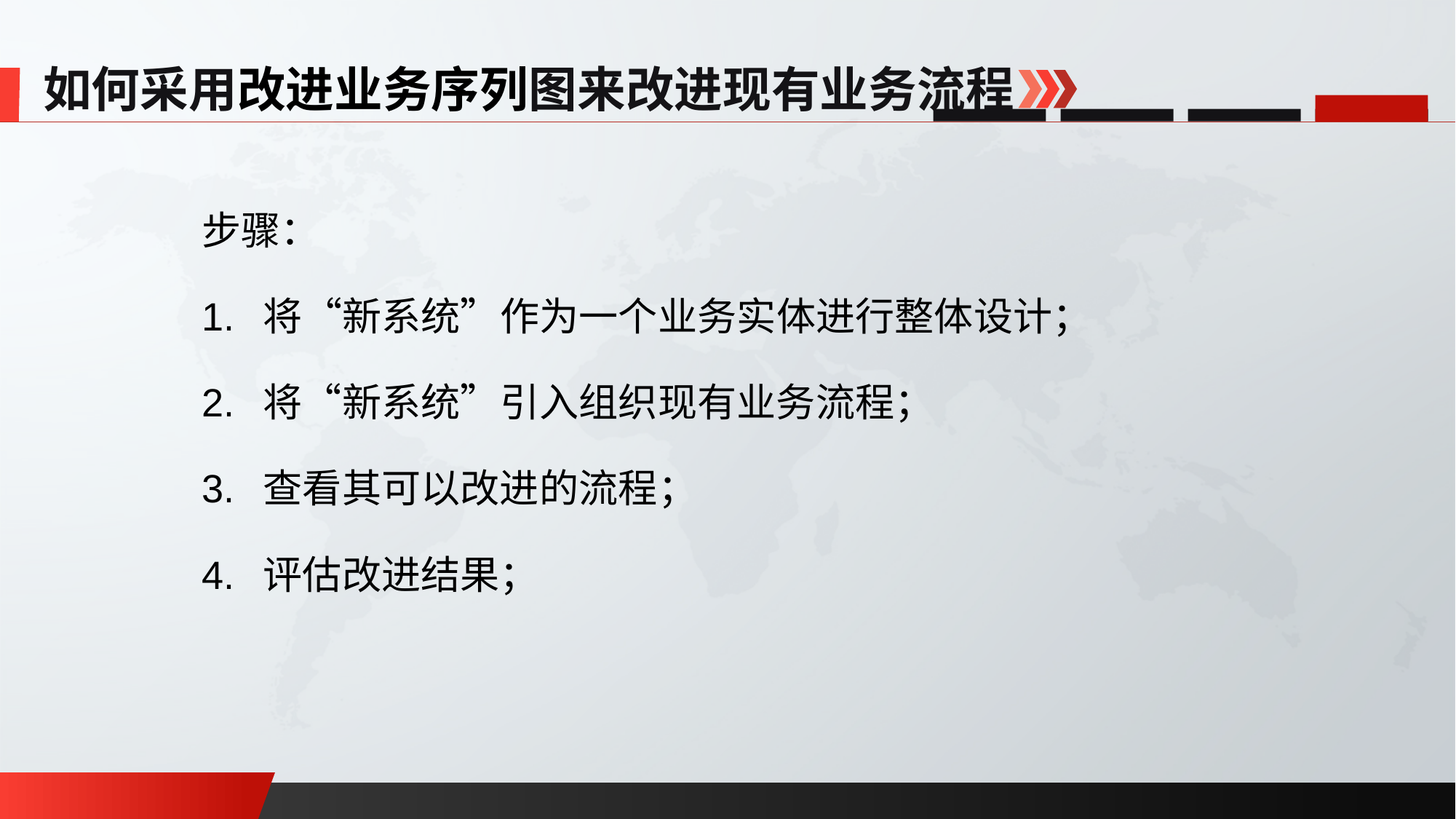

如何采用改进业务序列图来改进现有业务流程

步骤：
将“新系统”作为一个业务实体进行整体设计；
将“新系统”引入组织现有业务流程；
查看其可以改进的流程；
评估改进结果；